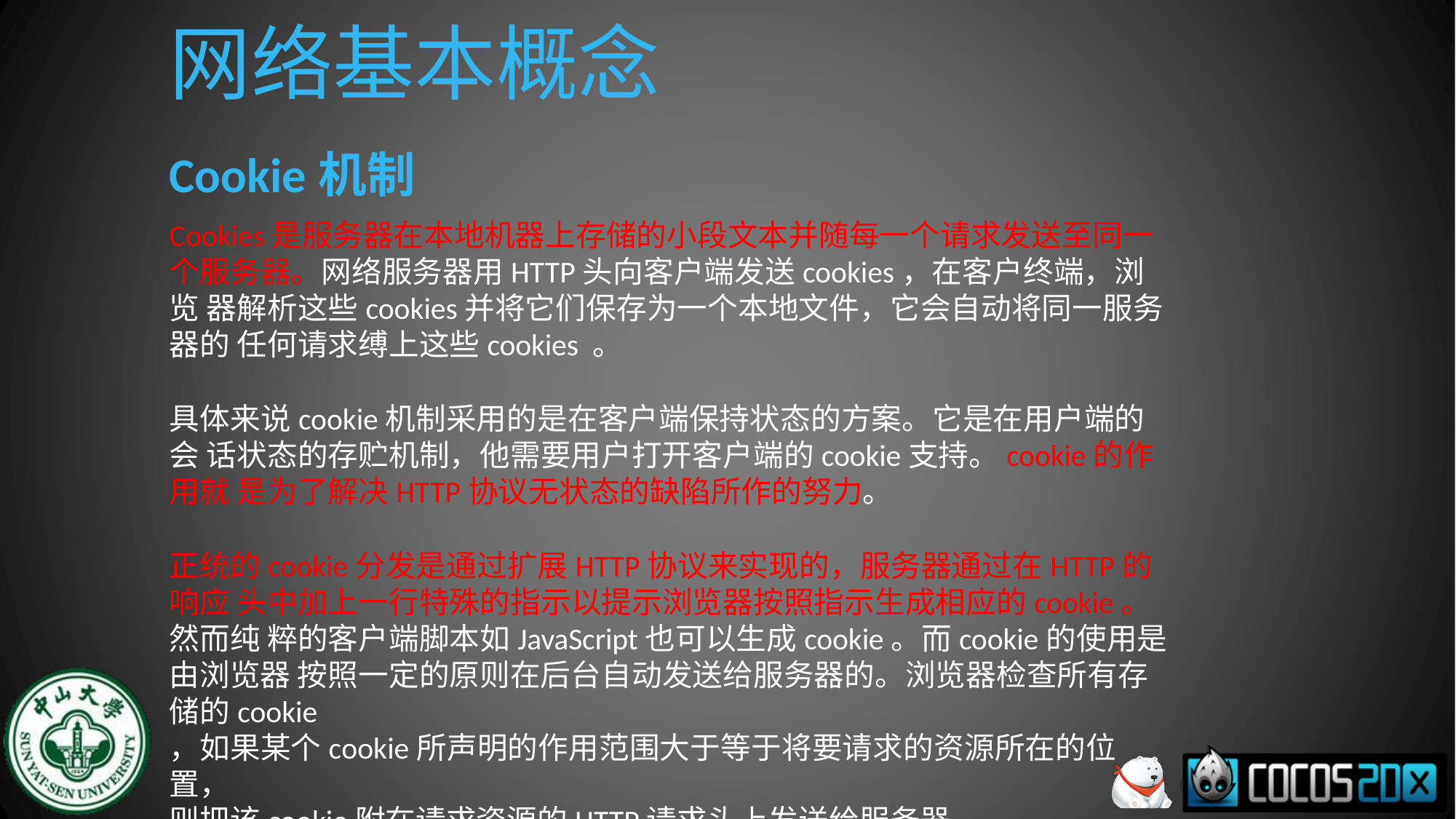

# 网络基本概念
Cookie机制
Cookies是服务器在本地机器上存储的小段文本并随每一个请求发送至同一 个服务器。网络服务器用HTTP头向客户端发送cookies，在客户终端，浏览 器解析这些cookies并将它们保存为一个本地文件，它会自动将同一服务器的 任何请求缚上这些cookies 。

具体来说cookie机制采用的是在客户端保持状态的方案。它是在用户端的会 话状态的存贮机制，他需要用户打开客户端的cookie支持。cookie的作用就 是为了解决HTTP协议无状态的缺陷所作的努力。

正统的cookie分发是通过扩展HTTP协议来实现的，服务器通过在HTTP的响应 头中加上一行特殊的指示以提示浏览器按照指示生成相应的cookie。然而纯 粹的客户端脚本如JavaScript也可以生成cookie。而cookie的使用是由浏览器 按照一定的原则在后台自动发送给服务器的。浏览器检查所有存储的cookie
，如果某个cookie所声明的作用范围大于等于将要请求的资源所在的位置，
则把该cookie附在请求资源的HTTP请求头上发送给服务器。